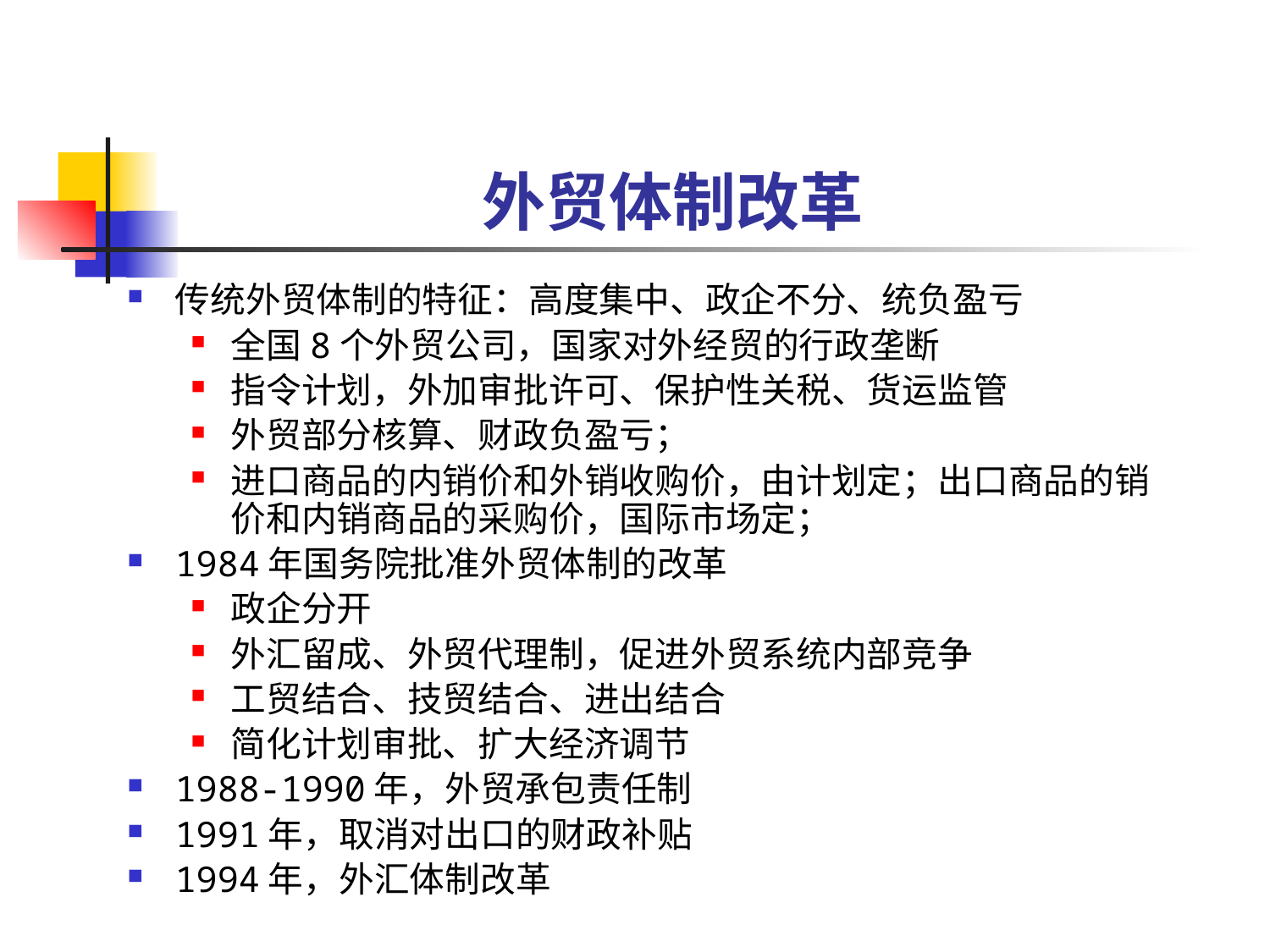

# 外贸体制改革
传统外贸体制的特征：高度集中、政企不分、统负盈亏
全国8个外贸公司，国家对外经贸的行政垄断
指令计划，外加审批许可、保护性关税、货运监管
外贸部分核算、财政负盈亏；
进口商品的内销价和外销收购价，由计划定；出口商品的销价和内销商品的采购价，国际市场定；
1984年国务院批准外贸体制的改革
政企分开
外汇留成、外贸代理制，促进外贸系统内部竞争
工贸结合、技贸结合、进出结合
简化计划审批、扩大经济调节
1988-1990年，外贸承包责任制
1991年，取消对出口的财政补贴
1994年，外汇体制改革